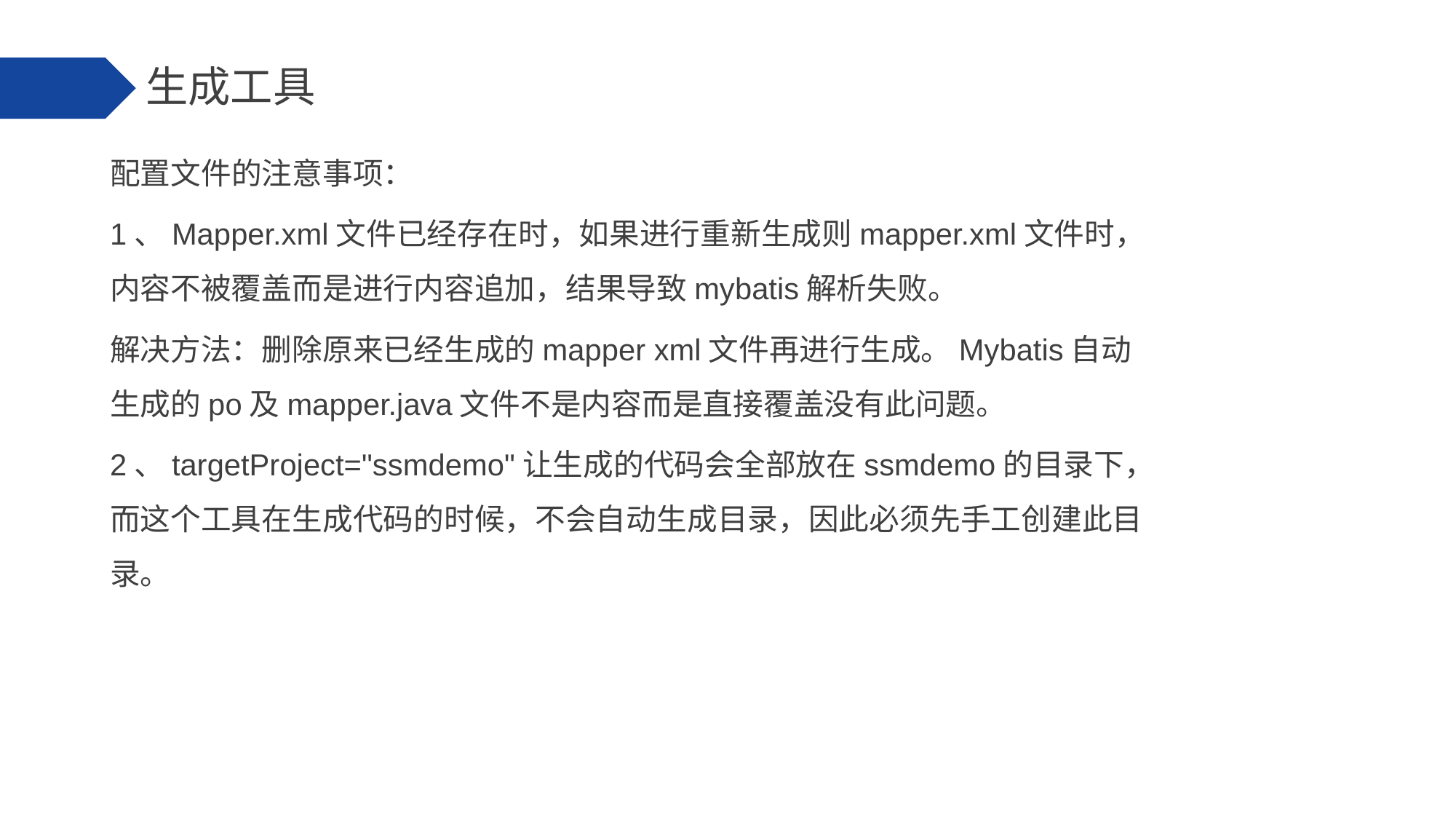

生成工具
配置文件的注意事项：
1、Mapper.xml文件已经存在时，如果进行重新生成则mapper.xml文件时，内容不被覆盖而是进行内容追加，结果导致mybatis解析失败。
解决方法：删除原来已经生成的mapper xml文件再进行生成。Mybatis自动生成的po及mapper.java文件不是内容而是直接覆盖没有此问题。
2、targetProject="ssmdemo"让生成的代码会全部放在ssmdemo的目录下，而这个工具在生成代码的时候，不会自动生成目录，因此必须先手工创建此目录。